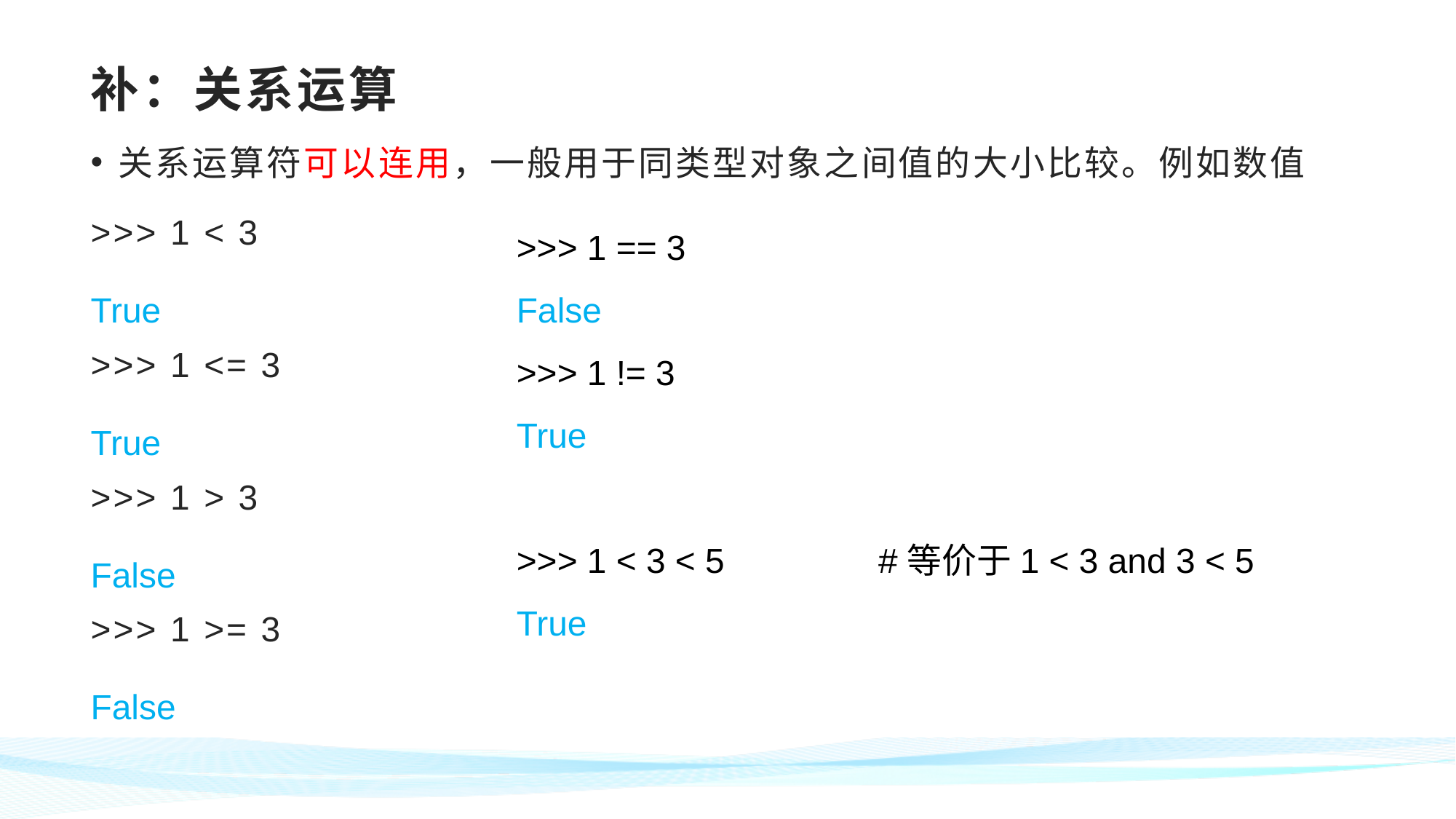

# 补：关系运算
关系运算符可以连用，一般用于同类型对象之间值的大小比较。例如数值
>>> 1 < 3
True
>>> 1 <= 3
True
>>> 1 > 3
False
>>> 1 >= 3
False

>>> 1 == 3
False
>>> 1 != 3
True

>>> 1 < 3 < 5                #等价于1 < 3 and 3 < 5
True